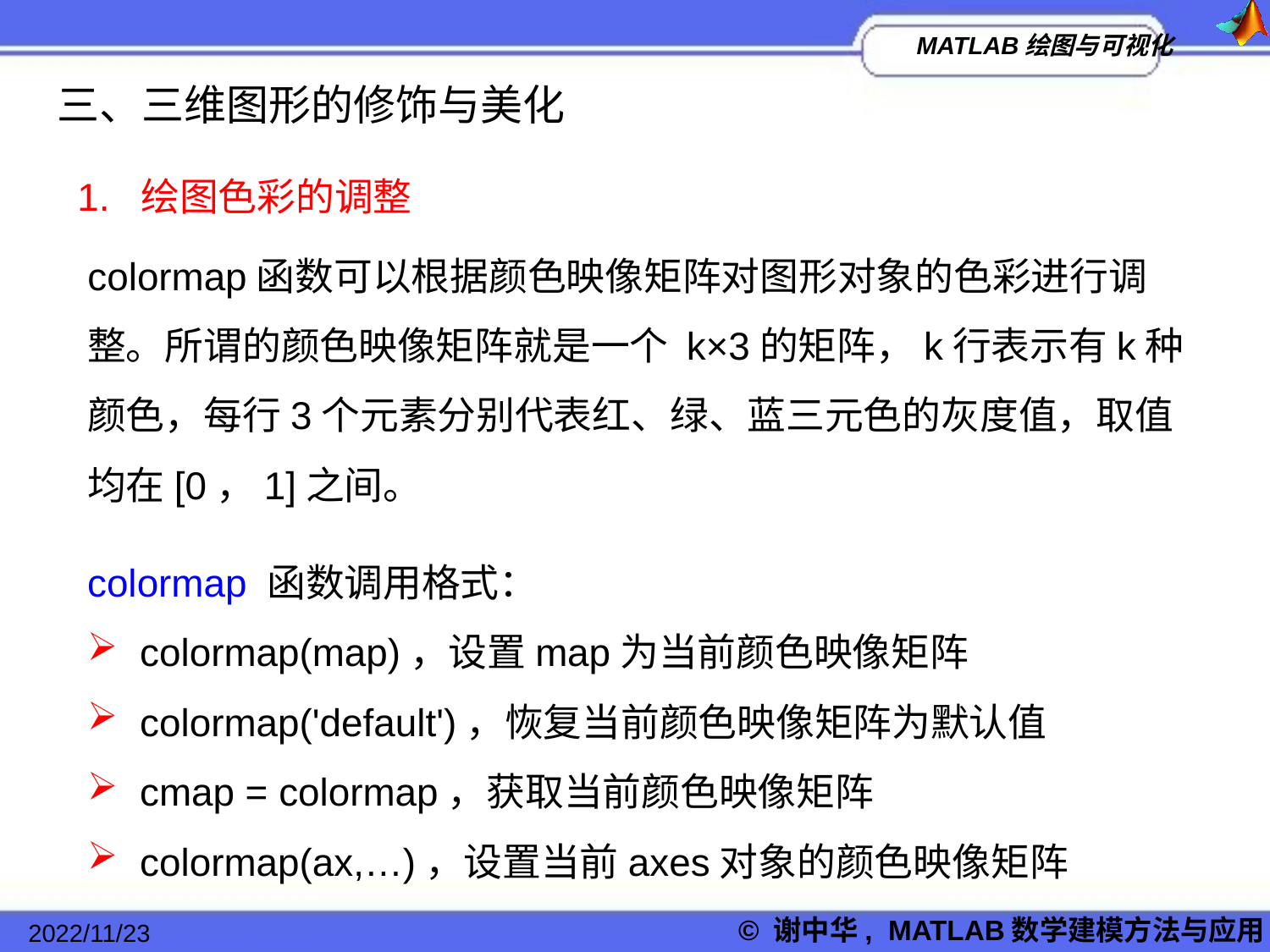

三、三维图形的修饰与美化
1.  绘图色彩的调整
colormap函数可以根据颜色映像矩阵对图形对象的色彩进行调整。所谓的颜色映像矩阵就是一个 k×3的矩阵，k行表示有k种颜色，每行3个元素分别代表红、绿、蓝三元色的灰度值，取值均在[0，1]之间。
colormap 函数调用格式：
  colormap(map)，设置map为当前颜色映像矩阵
  colormap('default')，恢复当前颜色映像矩阵为默认值
  cmap = colormap，获取当前颜色映像矩阵
  colormap(ax,…)，设置当前axes对象的颜色映像矩阵
2022/11/23
© 谢中华,  MATLAB数学建模方法与应用